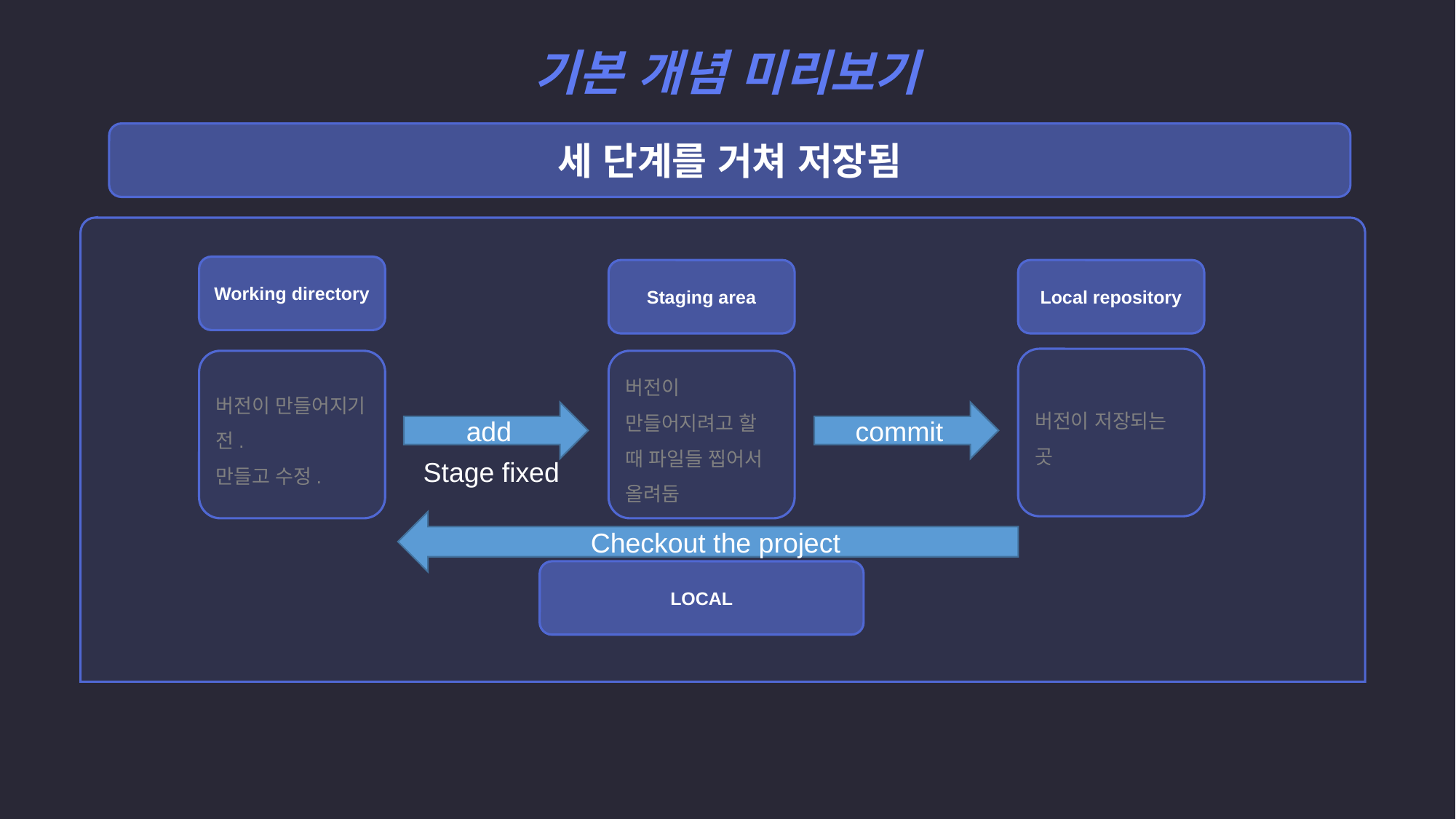

기본 개념 미리보기
세 단계를 거쳐 저장됨

Working directory
Staging area
Local repository
버전이 저장되는 곳
버전이 만들어지기 전.
만들고 수정.
버전이 만들어지려고 할 때 파일들 찝어서 올려둠
add
commit
Stage fixed
Checkout the project
LOCAL